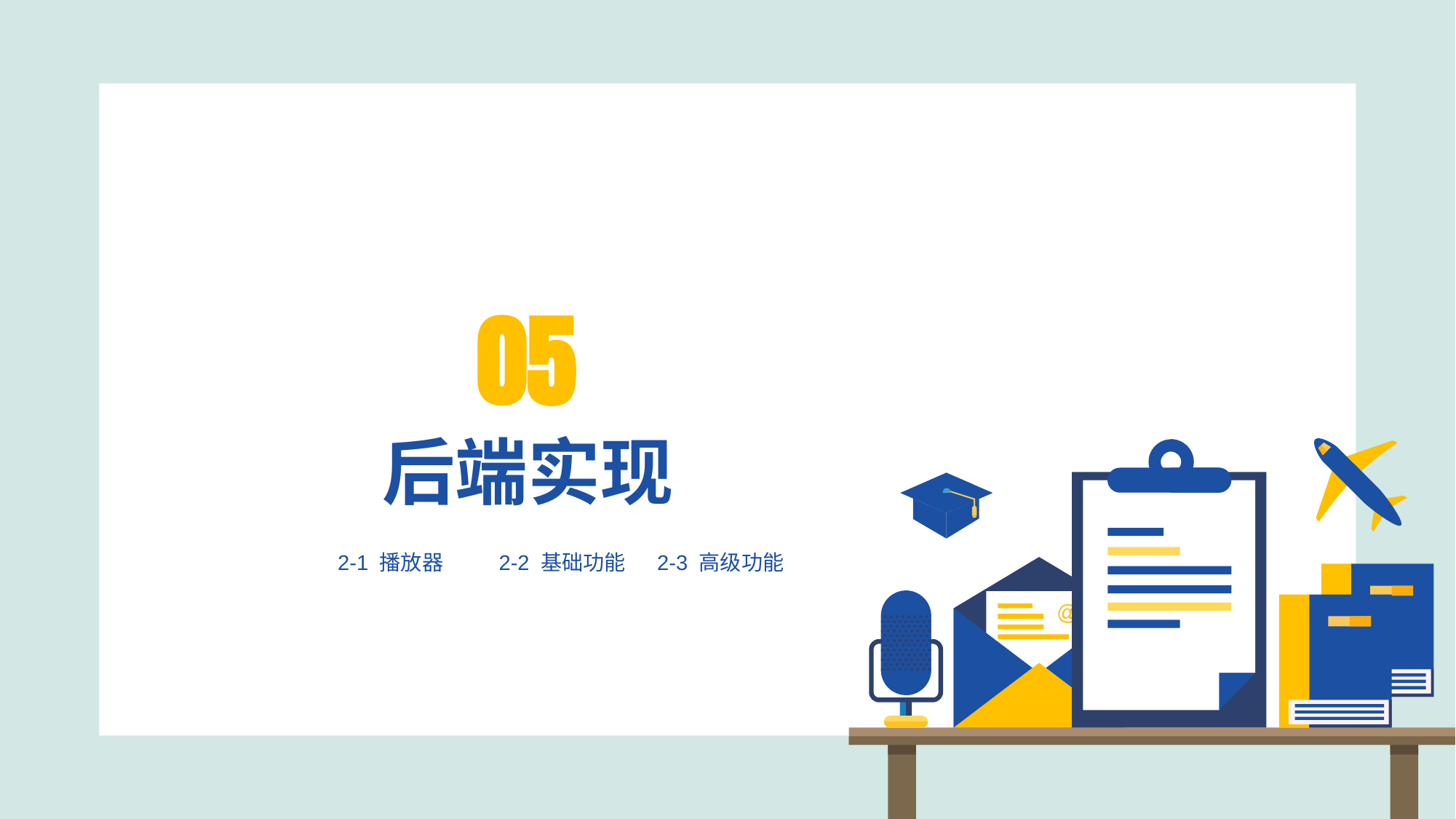

05

后端实现
2-2 基础功能
2-1 播放器
2-3 高级功能